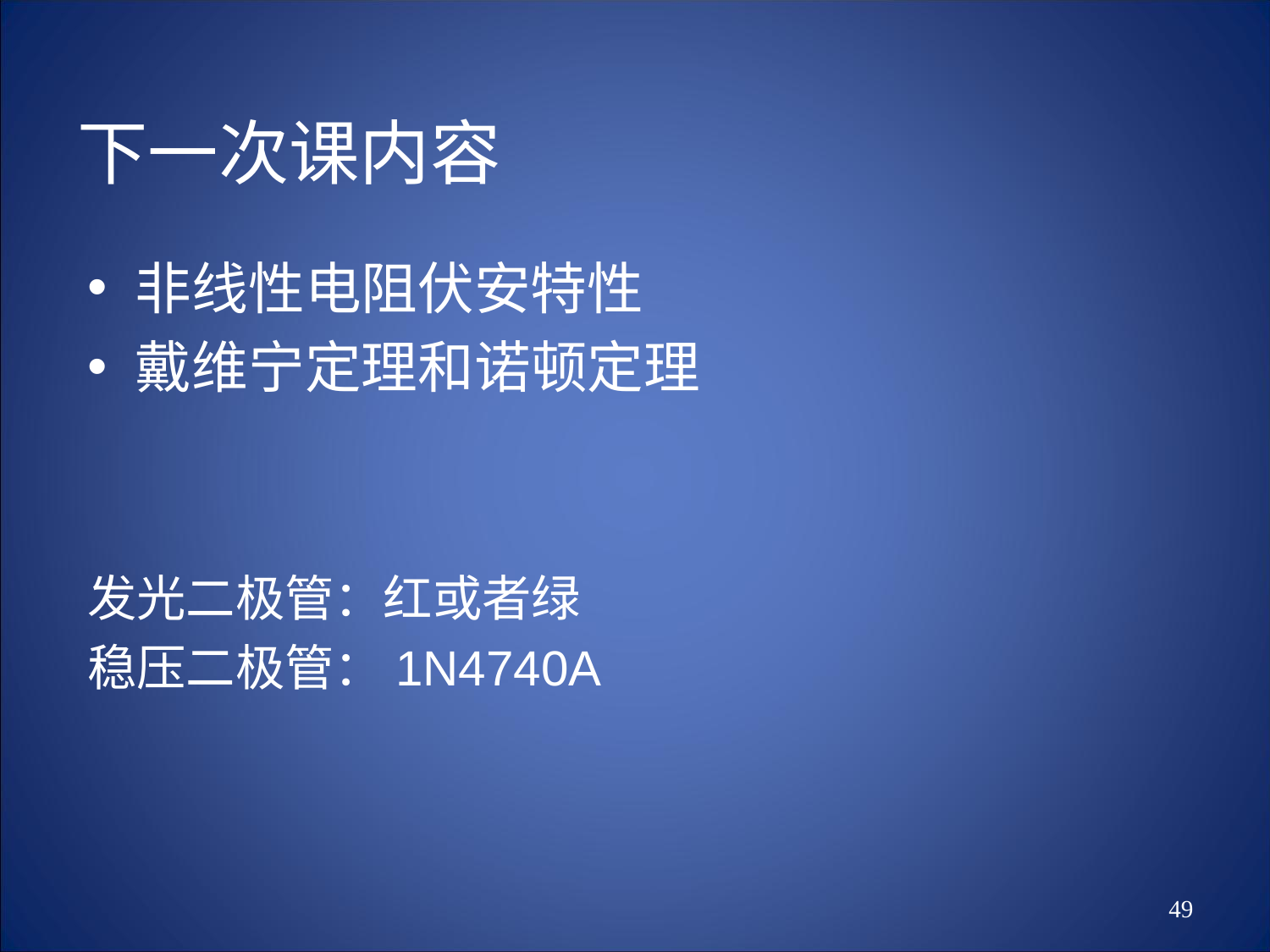

# 下一次课内容
非线性电阻伏安特性
戴维宁定理和诺顿定理

发光二极管：红或者绿
稳压二极管：1N4740A
49